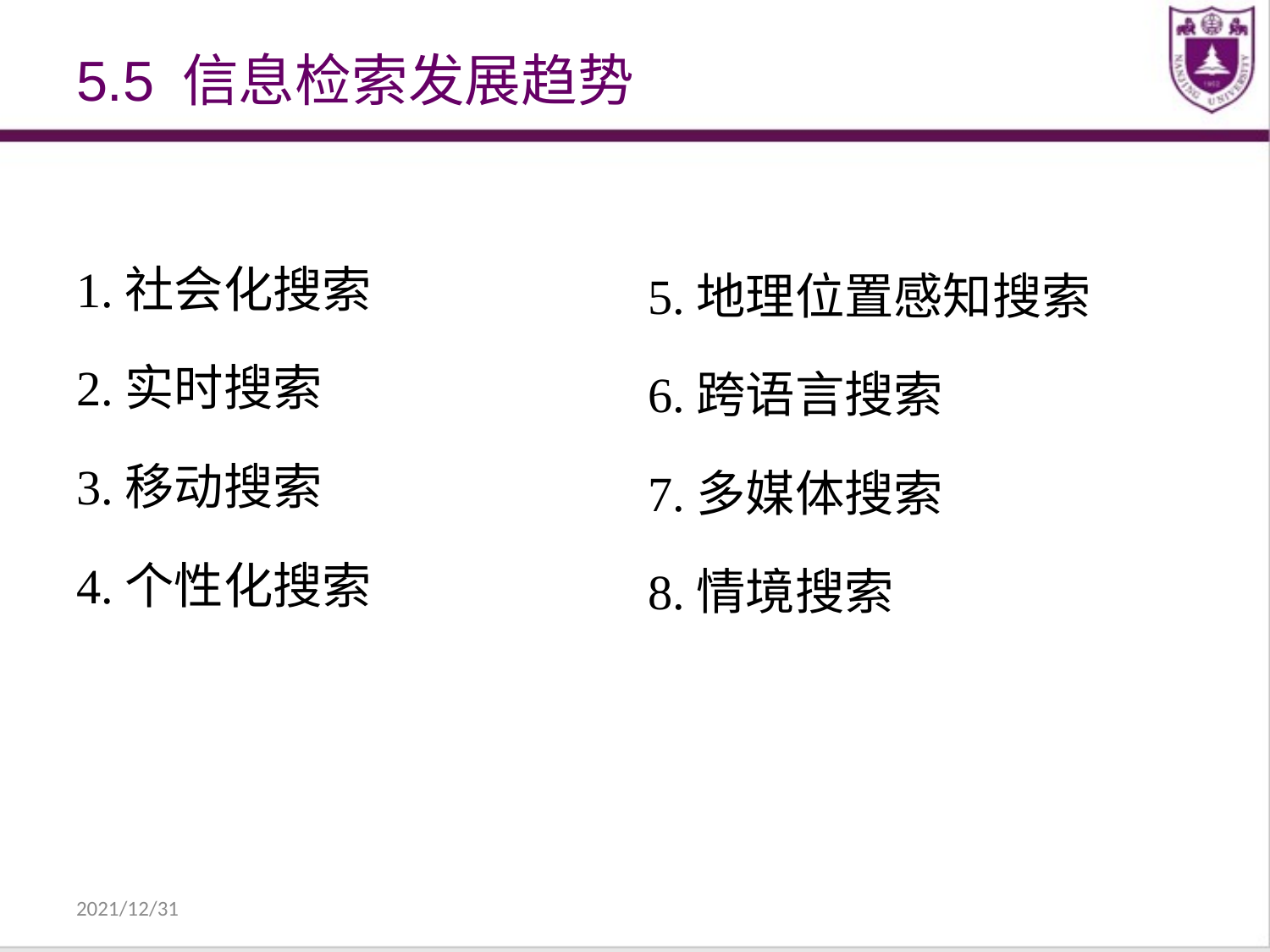

# 5.5 信息检索发展趋势
1.社会化搜索
2.实时搜索
3.移动搜索
4.个性化搜索

5.地理位置感知搜索
6.跨语言搜索
7.多媒体搜索
8.情境搜索
2021/12/31